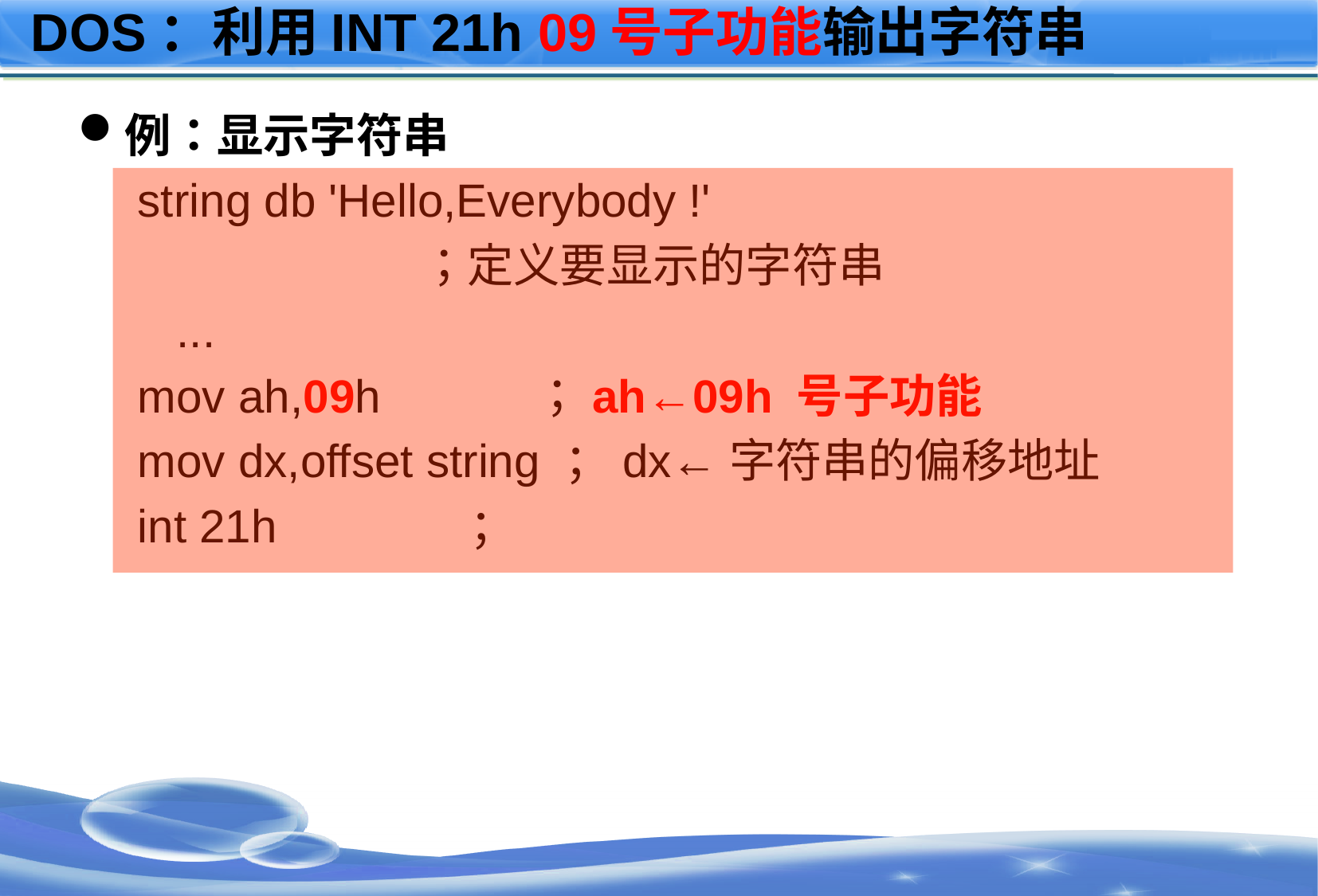

# DOS：利用INT 21h 09号子功能输出字符串
例：显示字符串
string db 'Hello,Everybody !'
                     ；定义要显示的字符串
   ...
mov ah,09h           ；ah←09h 号子功能
mov dx,offset string ；dx←字符串的偏移地址
int 21h              ；